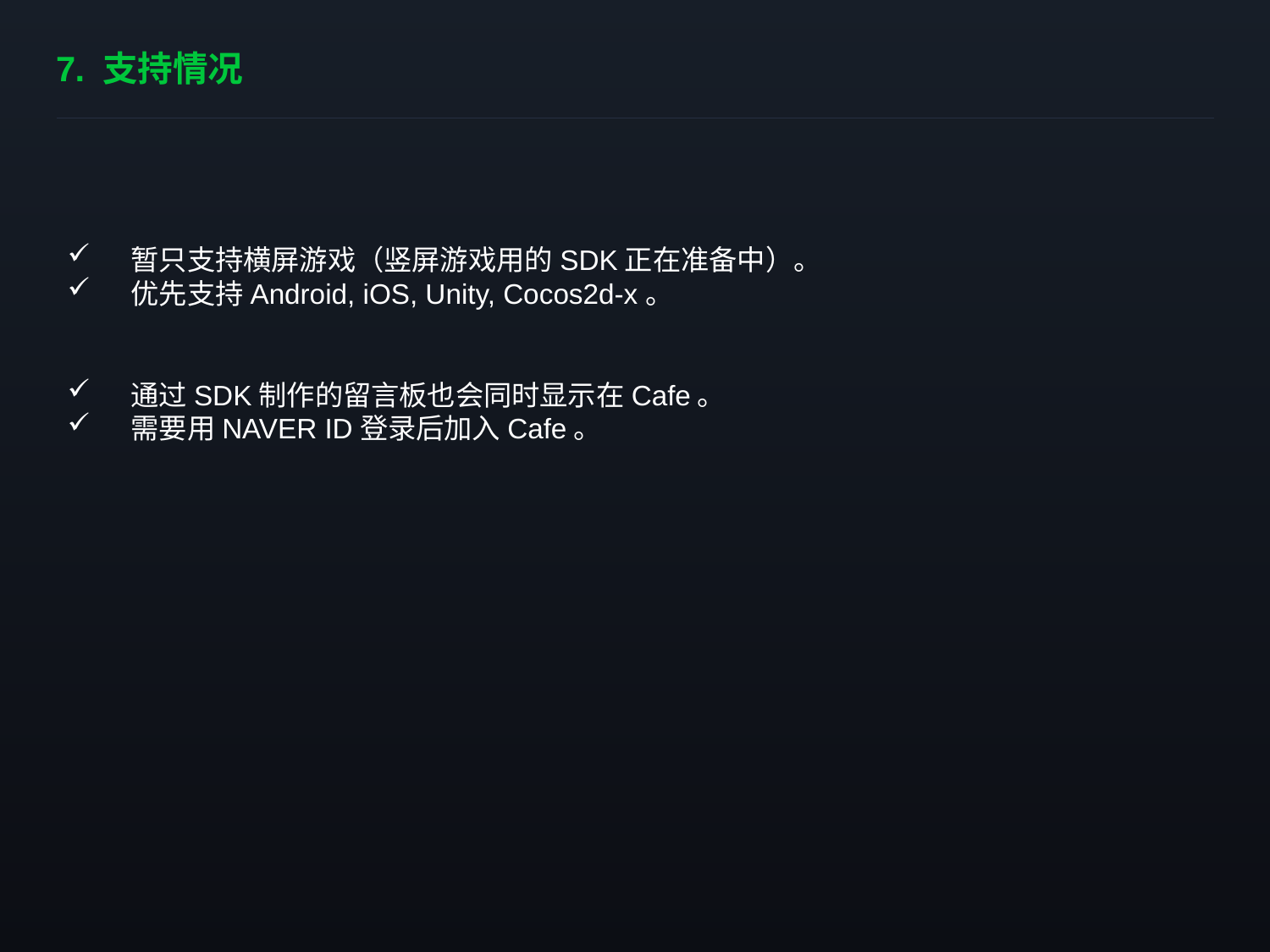

# 7. 支持情况
暂只支持横屏游戏（竖屏游戏用的SDK正在准备中）。
优先支持Android, iOS, Unity, Cocos2d-x。

通过SDK制作的留言板也会同时显示在Cafe。
需要用NAVER ID登录后加入Cafe。